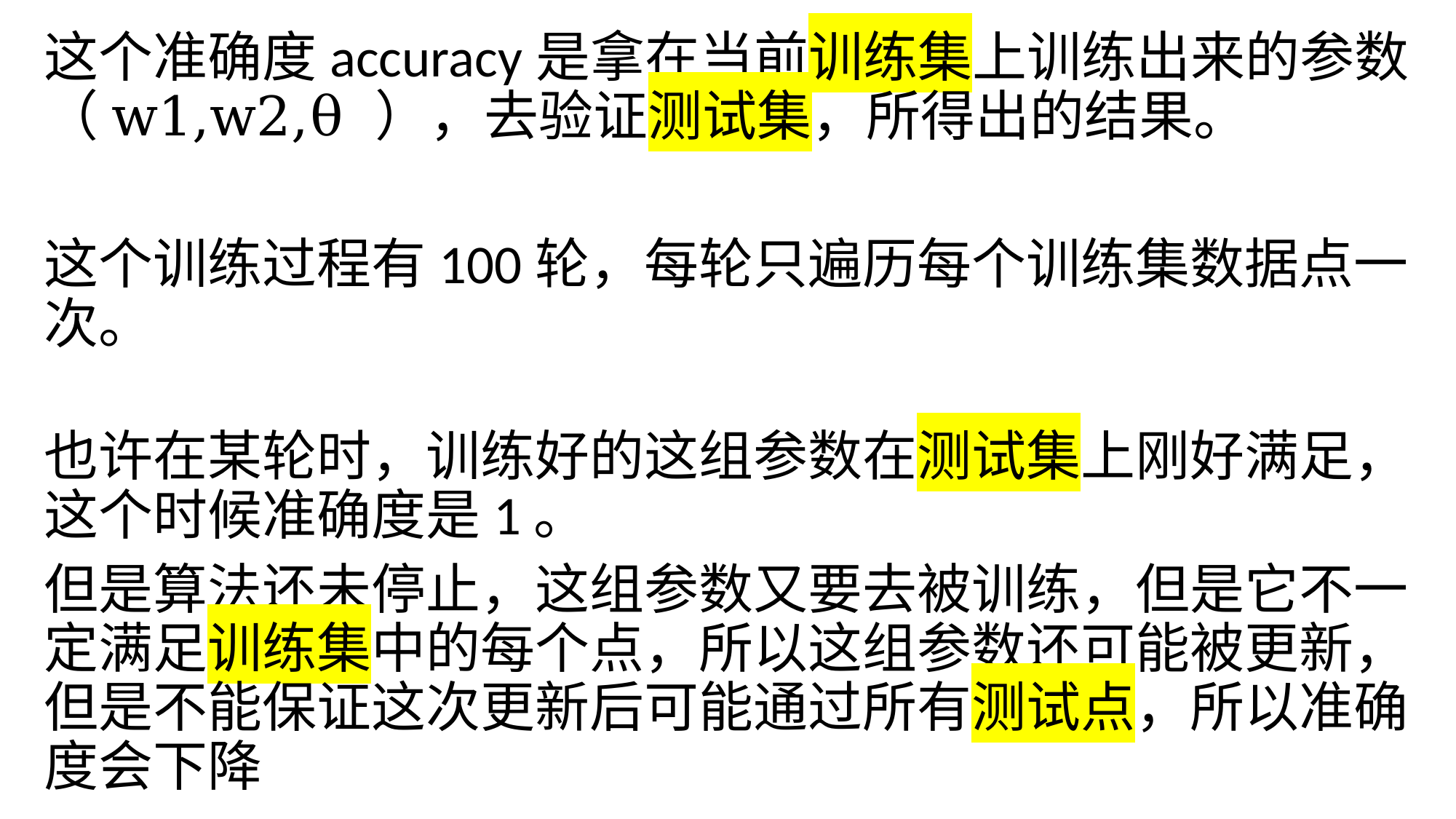

这个准确度accuracy是拿在当前训练集上训练出来的参数（w1,w2,θ ），去验证测试集，所得出的结果。

这个训练过程有100轮，每轮只遍历每个训练集数据点一次。
也许在某轮时，训练好的这组参数在测试集上刚好满足，这个时候准确度是1。
但是算法还未停止，这组参数又要去被训练，但是它不一定满足训练集中的每个点，所以这组参数还可能被更新，但是不能保证这次更新后可能通过所有测试点，所以准确度会下降